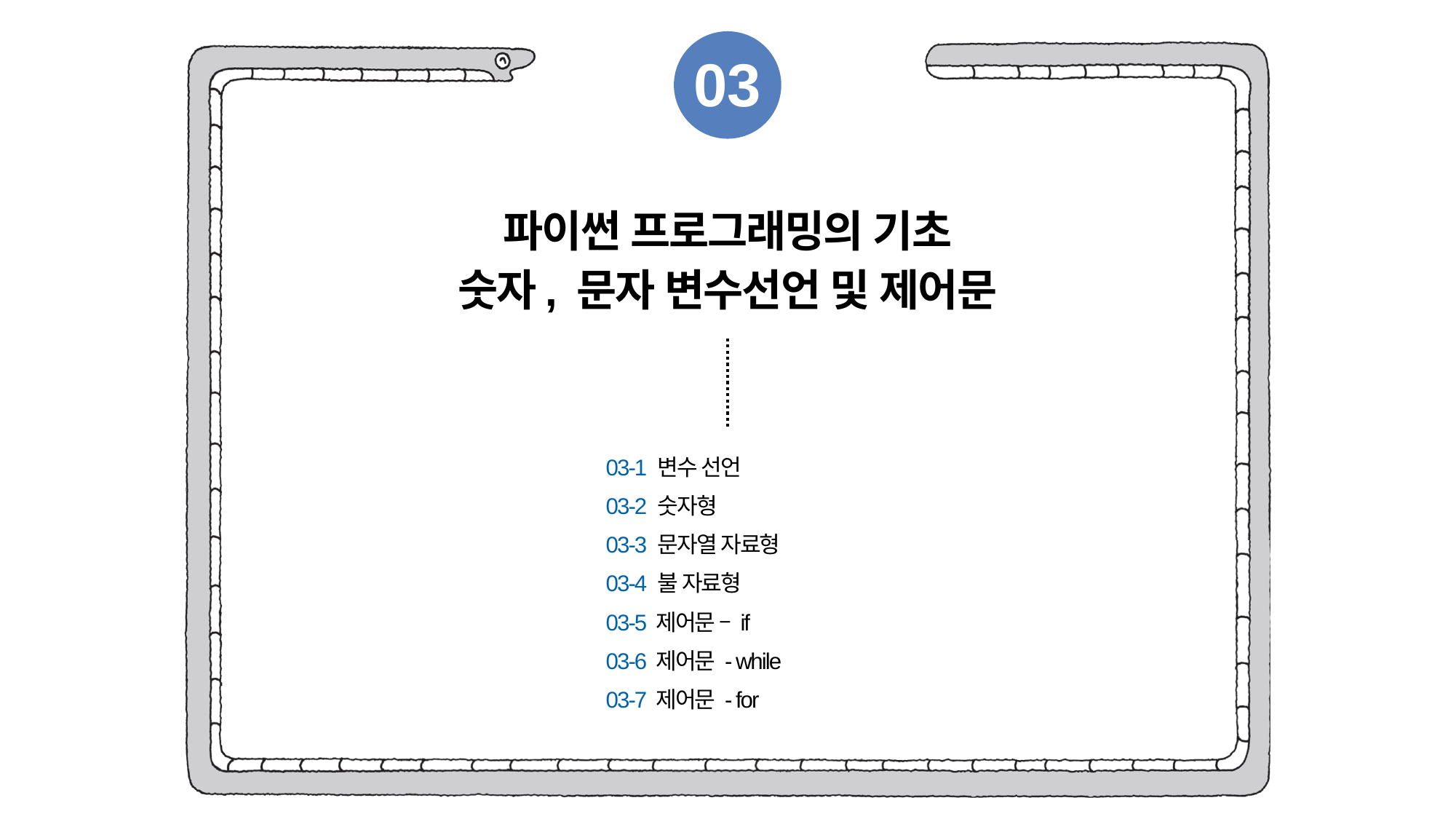

03
파이썬 프로그래밍의 기초
숫자, 문자 변수선언 및 제어문
03-1 변수 선언
03-2 숫자형
03-3 문자열 자료형
03-4 불 자료형
03-5 제어문 – if
03-6 제어문 - while
03-7 제어문 - for